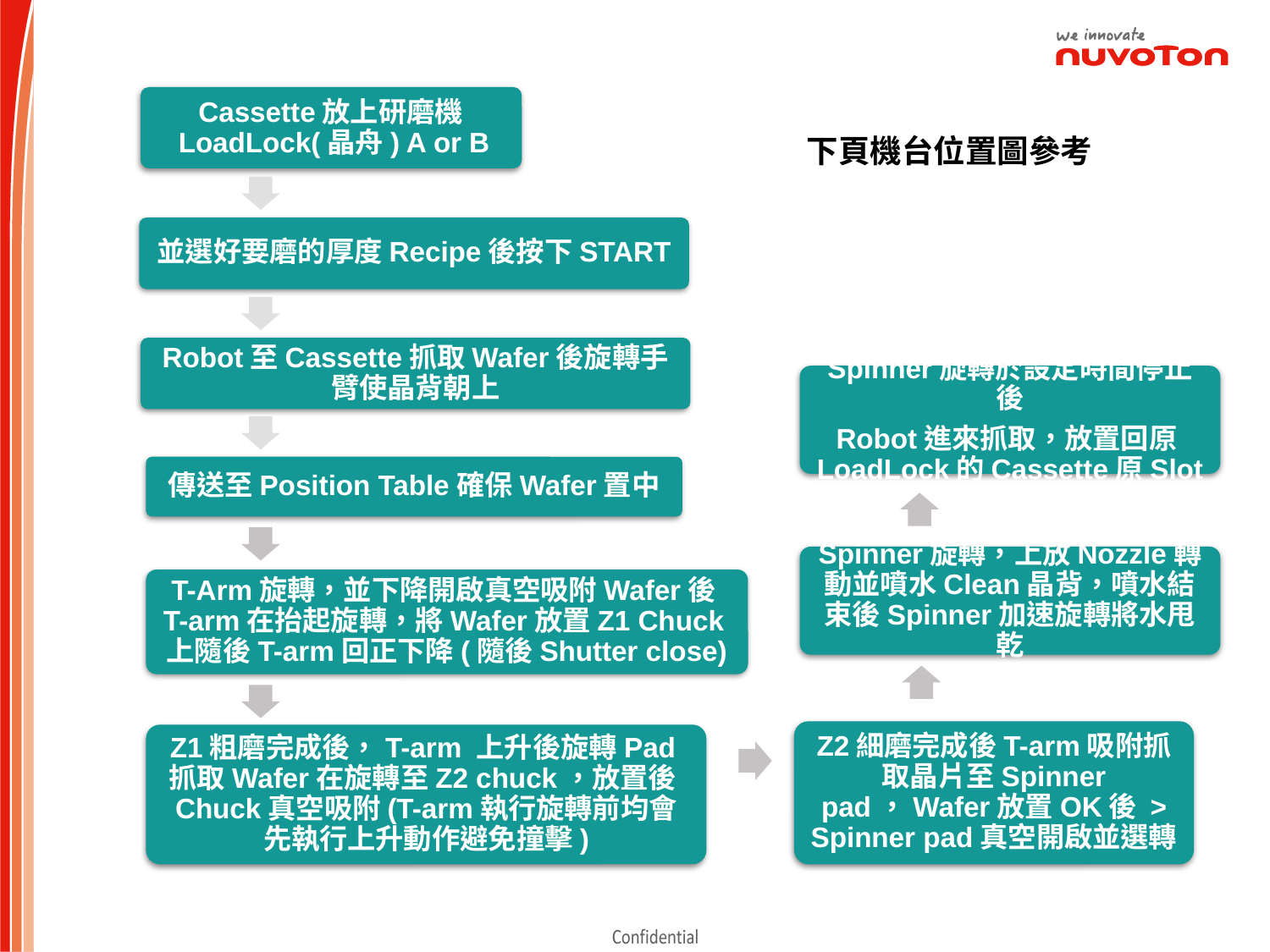

Cassette放上研磨機LoadLock(晶舟) A or B
下頁機台位置圖參考

並選好要磨的厚度Recipe後按下START

Robot至Cassette抓取Wafer後旋轉手臂使晶背朝上

Spinner旋轉於設定時間停止後
Robot進來抓取，放置回原LoadLock的Cassette原Slot

傳送至Position Table確保Wafer置中

Spinner旋轉，上放Nozzle轉動並噴水Clean晶背，噴水結束後Spinner加速旋轉將水甩乾

T-Arm旋轉，並下降開啟真空吸附Wafer後T-arm在抬起旋轉，將Wafer放置Z1 Chuck上隨後T-arm回正下降(隨後Shutter close)

Z2細磨完成後T-arm吸附抓取晶片至Spinner pad，Wafer放置OK後 > Spinner pad真空開啟並選轉

Z1粗磨完成後，T-arm 上升後旋轉Pad抓取Wafer在旋轉至Z2 chuck，放置後Chuck真空吸附(T-arm執行旋轉前均會先執行上升動作避免撞擊)